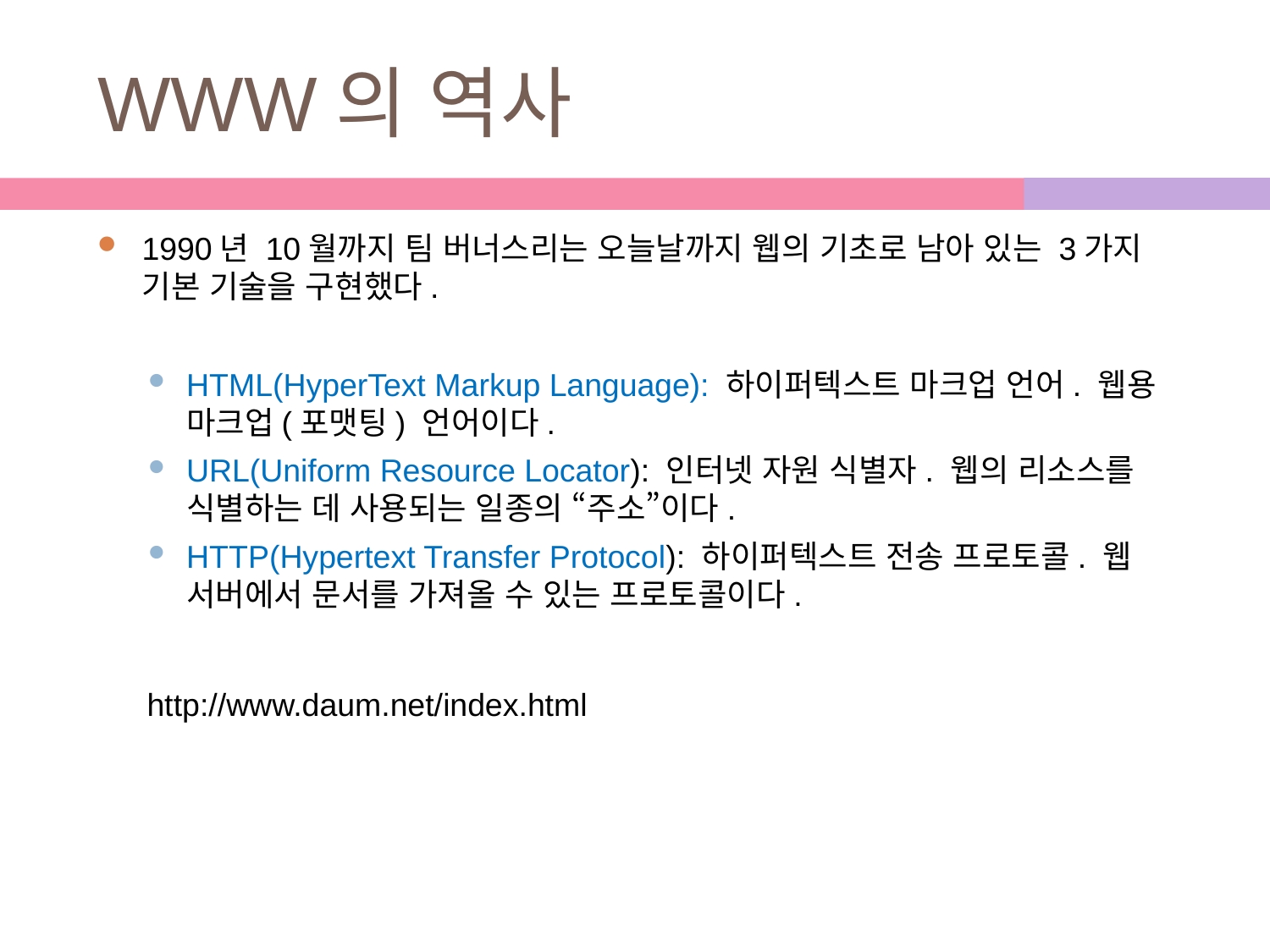

# WWW의 역사
1990년 10월까지 팀 버너스리는 오늘날까지 웹의 기초로 남아 있는 3가지 기본 기술을 구현했다.

HTML(HyperText Markup Language): 하이퍼텍스트 마크업 언어. 웹용 마크업(포맷팅) 언어이다.
URL(Uniform Resource Locator): 인터넷 자원 식별자. 웹의 리소스를 식별하는 데 사용되는 일종의 “주소”이다.
HTTP(Hypertext Transfer Protocol): 하이퍼텍스트 전송 프로토콜. 웹 서버에서 문서를 가져올 수 있는 프로토콜이다.
http://www.daum.net/index.html